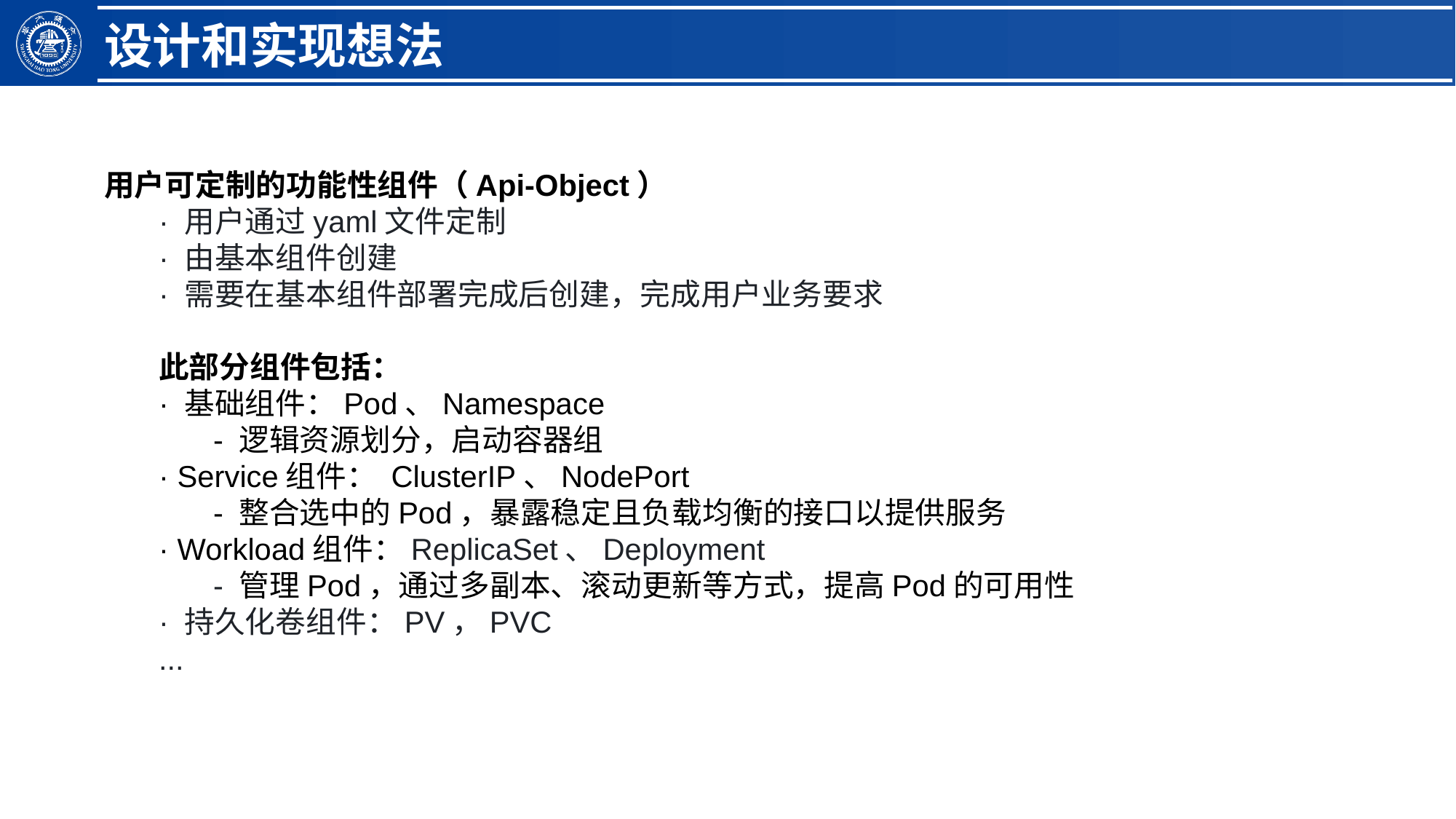

设计和实现想法

用户可定制的功能性组件（Api-Object）
· 用户通过yaml文件定制
· 由基本组件创建
· 需要在基本组件部署完成后创建，完成用户业务要求

此部分组件包括：
· 基础组件：Pod、Namespace
- 逻辑资源划分，启动容器组
· Service组件： ClusterIP、NodePort
- 整合选中的Pod，暴露稳定且负载均衡的接口以提供服务
· Workload组件：ReplicaSet、Deployment
- 管理Pod，通过多副本、滚动更新等方式，提高Pod的可用性
· 持久化卷组件：PV，PVC
...

2.单击此处添加文本
5